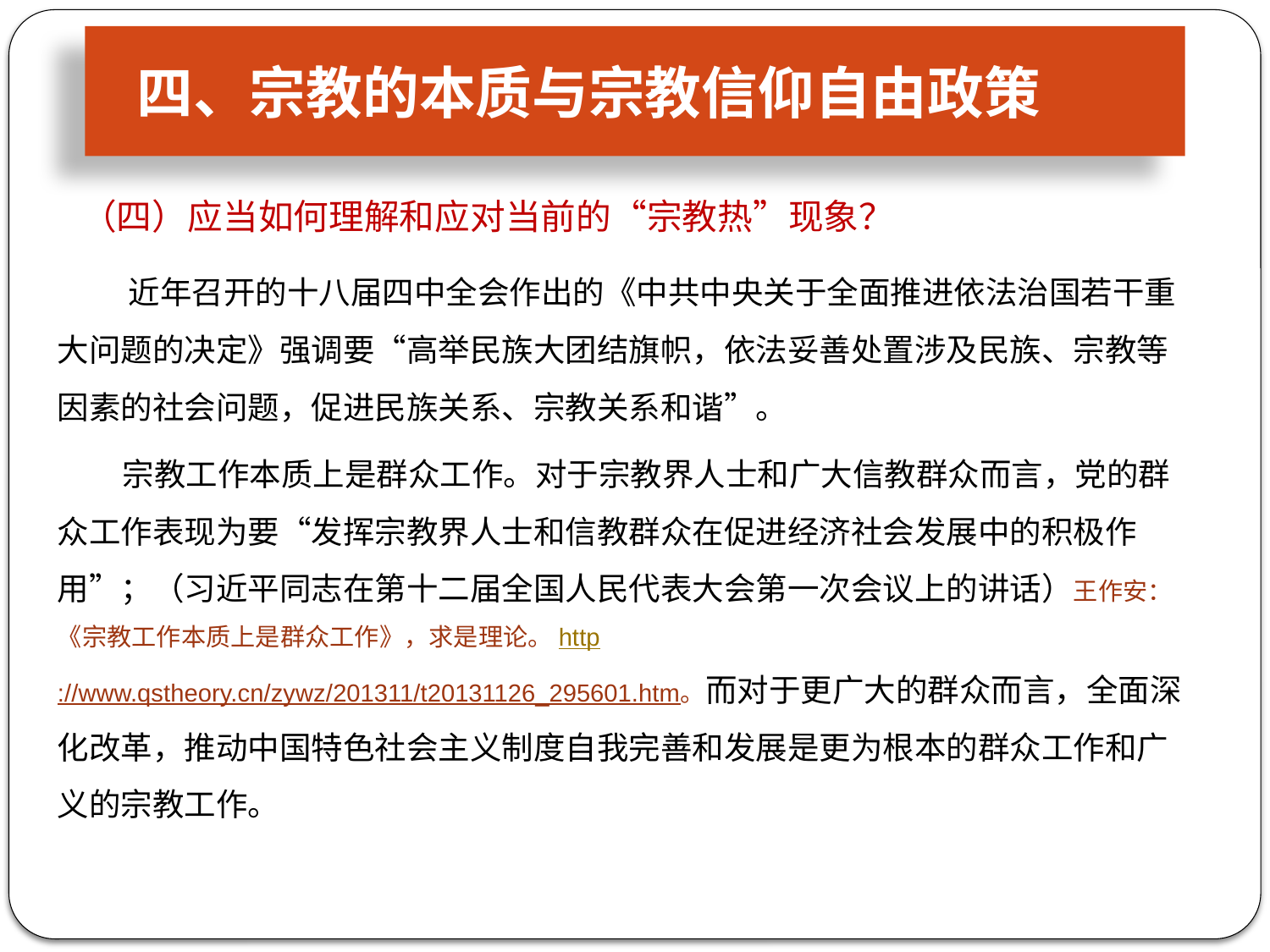

四、宗教的本质与宗教信仰自由政策
  （四）应当如何理解和应对当前的“宗教热”现象？
        近年召开的十八届四中全会作出的《中共中央关于全面推进依法治国若干重大问题的决定》强调要“高举民族大团结旗帜，依法妥善处置涉及民族、宗教等因素的社会问题，促进民族关系、宗教关系和谐”。
        宗教工作本质上是群众工作。对于宗教界人士和广大信教群众而言，党的群众工作表现为要“发挥宗教界人士和信教群众在促进经济社会发展中的积极作用”；（习近平同志在第十二届全国人民代表大会第一次会议上的讲话）王作安：《宗教工作本质上是群众工作》，求是理论。http://www.qstheory.cn/zywz/201311/t20131126_295601.htm。而对于更广大的群众而言，全面深化改革，推动中国特色社会主义制度自我完善和发展是更为根本的群众工作和广义的宗教工作。